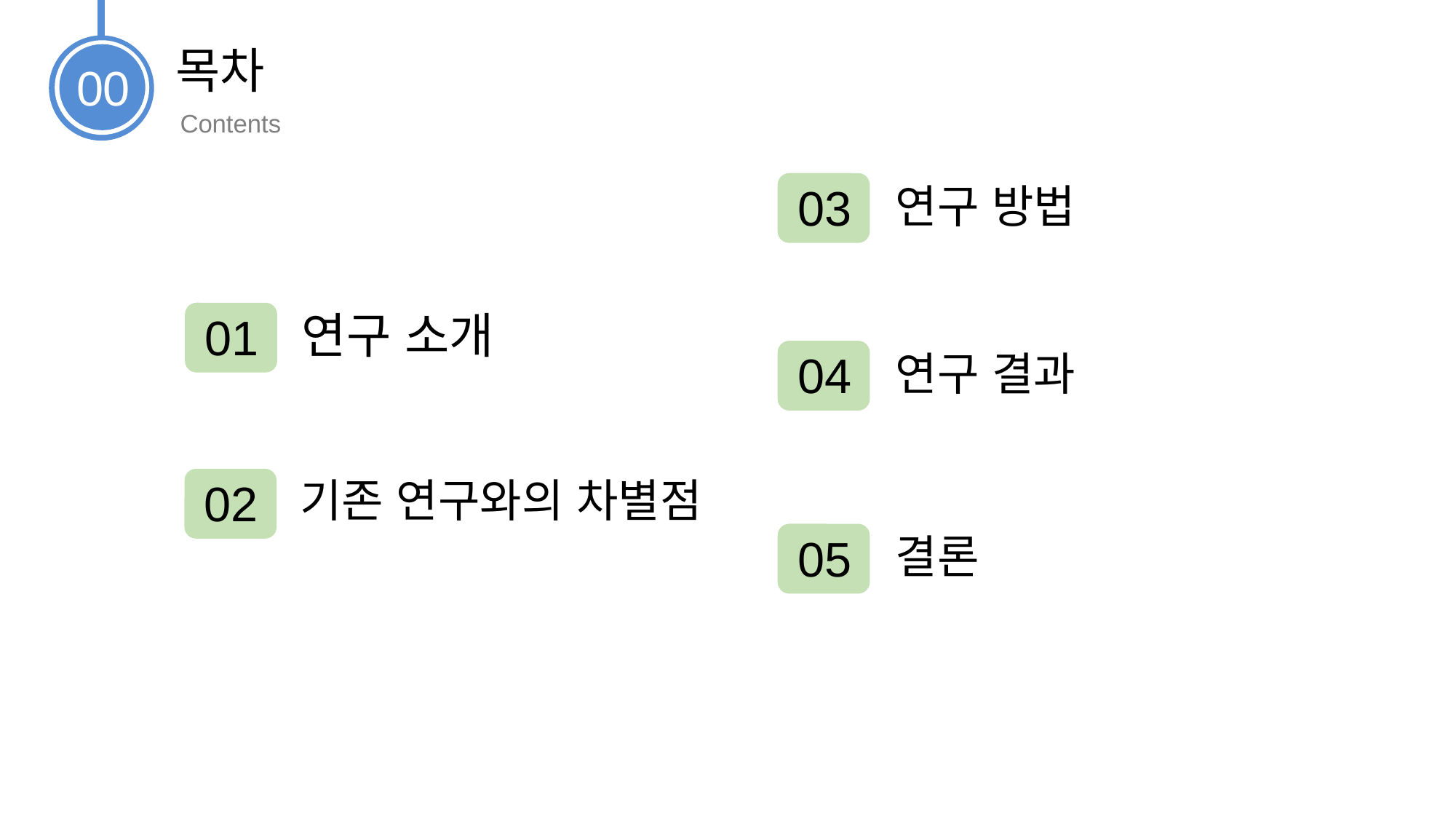

00
# 목차
Contents
03

연구 방법
01

연구 소개
04

연구 결과
기존 연구와의 차별점
02

05

결론